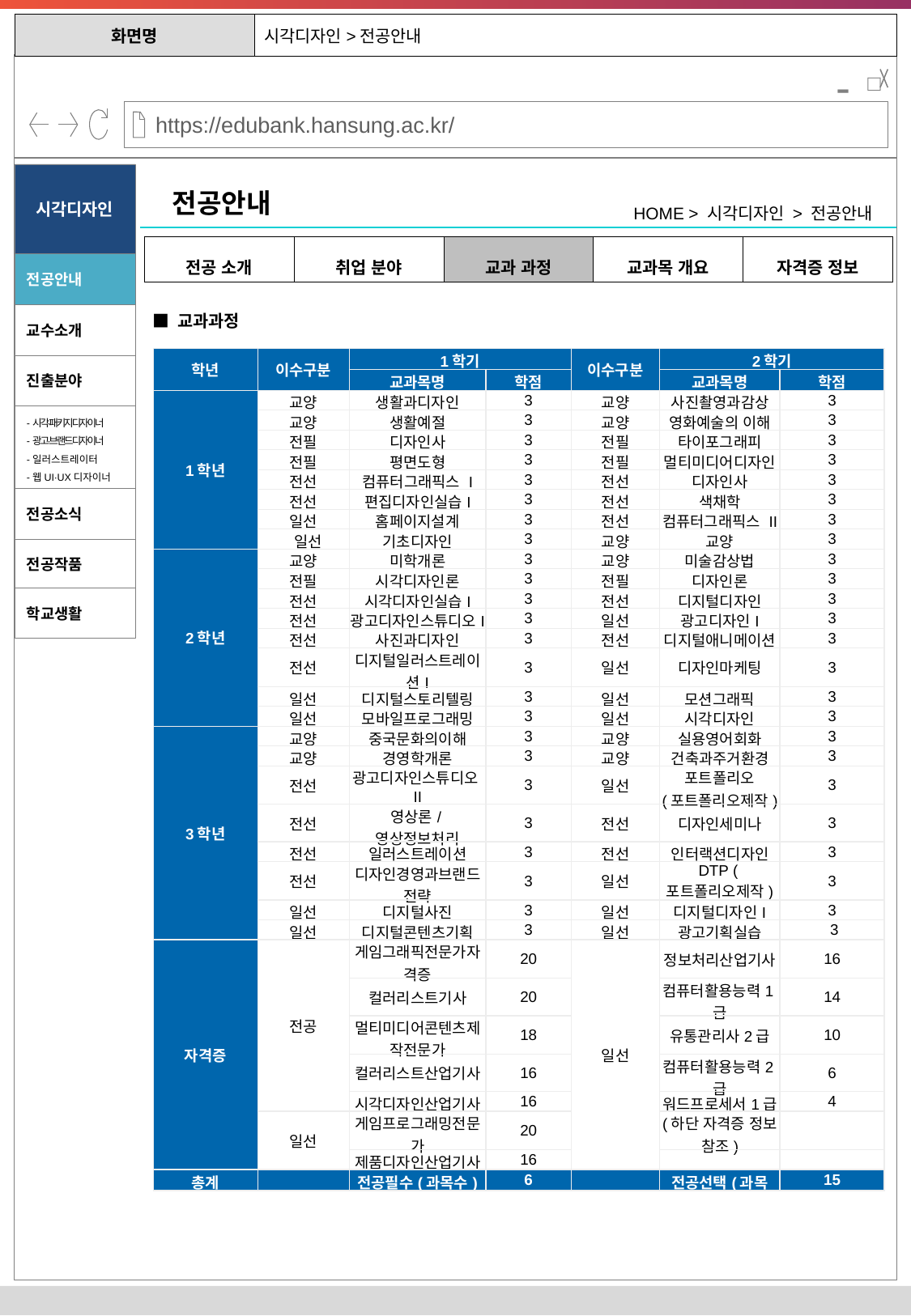

| 화면명 | 시각디자인>전공안내 |
| --- | --- |
-
시각디자인
전공안내
HOME > 시각디자인 > 전공안내
| 전공 소개 | 취업 분야 | 교과 과정 | 교과목 개요 | 자격증 정보 |
| --- | --- | --- | --- | --- |
전공안내
■ 교과과정
교수소개
| 학년 | 이수구분 | 1학기 |  | 이수구분 | 2학기 |  |
| --- | --- | --- | --- | --- | --- | --- |
|  |  | 교과목명 | 학점 |  | 교과목명 | 학점 |
| 1학년 | 교양 | 생활과디자인 | 3 | 교양 | 사진촬영과감상 | 3 |
|  | 교양 | 생활예절 | 3 | 교양 | 영화예술의 이해 | 3 |
|  | 전필 | 디자인사 | 3 | 전필 | 타이포그래피 | 3 |
|  | 전필 | 평면도형 | 3 | 전필 | 멀티미디어디자인 | 3 |
|  | 전선 | 컴퓨터그래픽스 I | 3 | 전선 | 디자인사 | 3 |
|  | 전선 | 편집디자인실습I | 3 | 전선 | 색채학 | 3 |
|  | 일선 | 홈페이지설계 | 3 | 전선 | 컴퓨터그래픽스 II | 3 |
|  | 일선 | 기초디자인 | 3 | 교양 | 교양 | 3 |
| 2학년 | 교양 | 미학개론 | 3 | 교양 | 미술감상법 | 3 |
|  | 전필 | 시각디자인론 | 3 | 전필 | 디자인론 | 3 |
|  | 전선 | 시각디자인실습I | 3 | 전선 | 디지털디자인 | 3 |
|  | 전선 | 광고디자인스튜디오I | 3 | 일선 | 광고디자인I | 3 |
|  | 전선 | 사진과디자인 | 3 | 전선 | 디지털애니메이션 | 3 |
|  | 전선 | 디지털일러스트레이션I | 3 | 일선 | 디자인마케팅 | 3 |
|  | 일선 | 디지털스토리텔링 | 3 | 일선 | 모션그래픽 | 3 |
|  | 일선 | 모바일프로그래밍 | 3 | 일선 | 시각디자인 | 3 |
| 3학년 | 교양 | 중국문화의이해 | 3 | 교양 | 실용영어회화 | 3 |
|  | 교양 | 경영학개론 | 3 | 교양 | 건축과주거환경 | 3 |
|  | 전선 | 광고디자인스튜디오II | 3 | 일선 | 포트폴리오 (포트폴리오제작) | 3 |
|  | 전선 | 영상론/영상정보처리 | 3 | 전선 | 디자인세미나 | 3 |
|  | 전선 | 일러스트레이션 | 3 | 전선 | 인터랙션디자인 | 3 |
|  | 전선 | 디자인경영과브랜드전략 | 3 | 일선 | DTP (포트폴리오제작) | 3 |
|  | 일선 | 디지털사진 | 3 | 일선 | 디지털디자인I | 3 |
|  | 일선 | 디지털콘텐츠기획 | 3 | 일선 | 광고기획실습 | 3 |
| 자격증 | 전공 | 게임그래픽전문가자격증 | 20 | 일선 | 정보처리산업기사 | 16 |
|  |  | 컬러리스트기사 | 20 |  | 컴퓨터활용능력1급 | 14 |
|  |  | 멀티미디어콘텐츠제작전문가 | 18 |  | 유통관리사2급 | 10 |
|  |  | 컬러리스트산업기사 | 16 |  | 컴퓨터활용능력2급 | 6 |
|  |  | 시각디자인산업기사 | 16 |  | 워드프로세서1급 | 4 |
|  | 일선 | 게임프로그래밍전문가 | 20 |  | (하단 자격증 정보 참조) |  |
|  |  | 제품디자인산업기사 | 16 |  |  |  |
| 총계 |  | 전공필수(과목수) | 6 |  | 전공선택(과목수) | 15 |
진출분야
-시각∙패키지디자이너
-광고∙브랜드디자이너
-일러스트레이터
-웹UI∙UX디자이너
전공소식
전공작품
학교생활